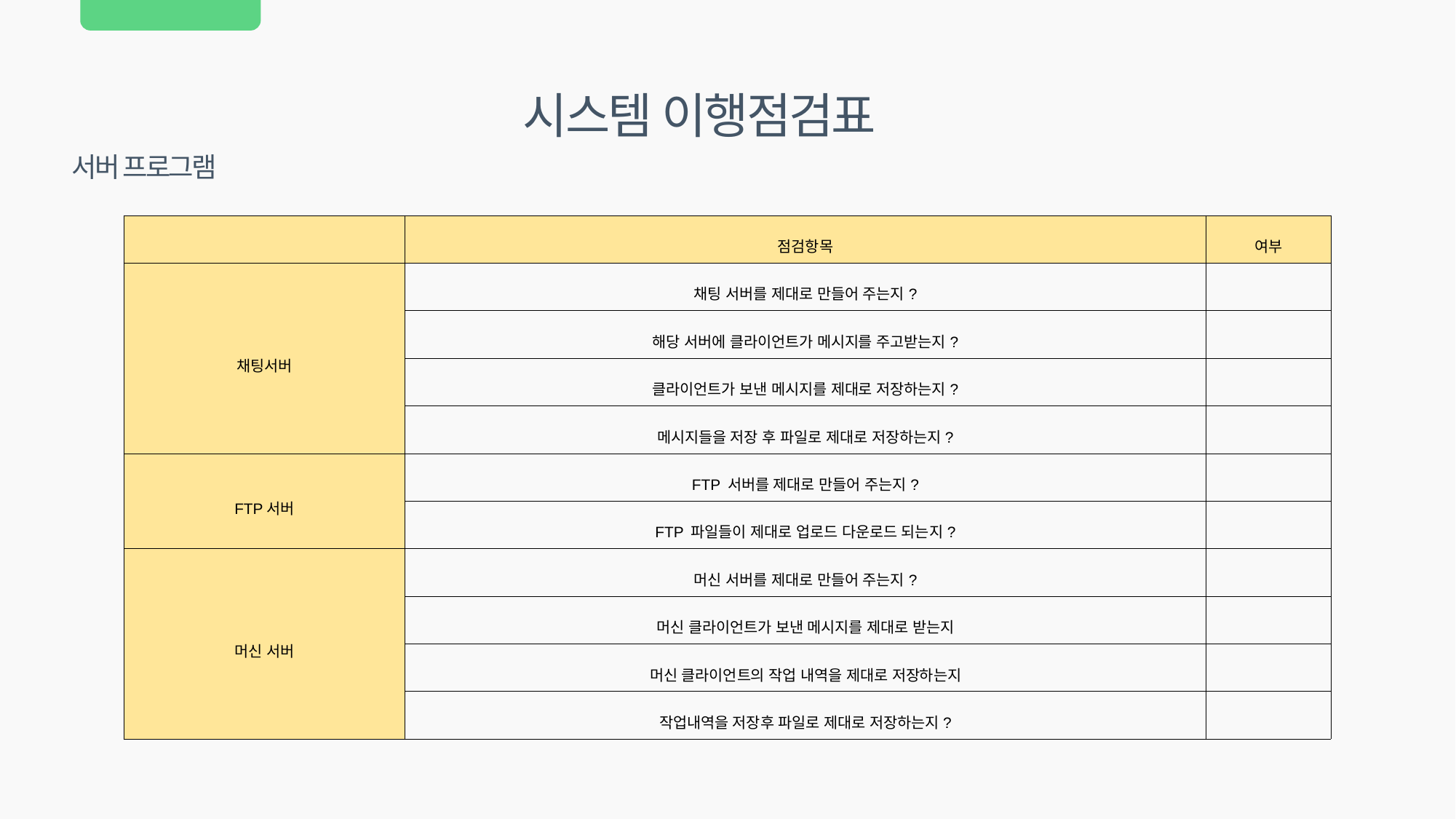

시스템 이행점검표
서버 프로그램
|  | 점검항목 | 여부 |
| --- | --- | --- |
| 채팅서버 | 채팅 서버를 제대로 만들어 주는지? |  |
|  | 해당 서버에 클라이언트가 메시지를 주고받는지? |  |
|  | 클라이언트가 보낸 메시지를 제대로 저장하는지? |  |
|  | 메시지들을 저장 후 파일로 제대로 저장하는지? |  |
| FTP서버 | FTP 서버를 제대로 만들어 주는지? |  |
|  | FTP 파일들이 제대로 업로드 다운로드 되는지? |  |
| 머신 서버 | 머신 서버를 제대로 만들어 주는지? |  |
|  | 머신 클라이언트가 보낸 메시지를 제대로 받는지 |  |
|  | 머신 클라이언트의 작업 내역을 제대로 저장하는지 |  |
|  | 작업내역을 저장후 파일로 제대로 저장하는지? |  |